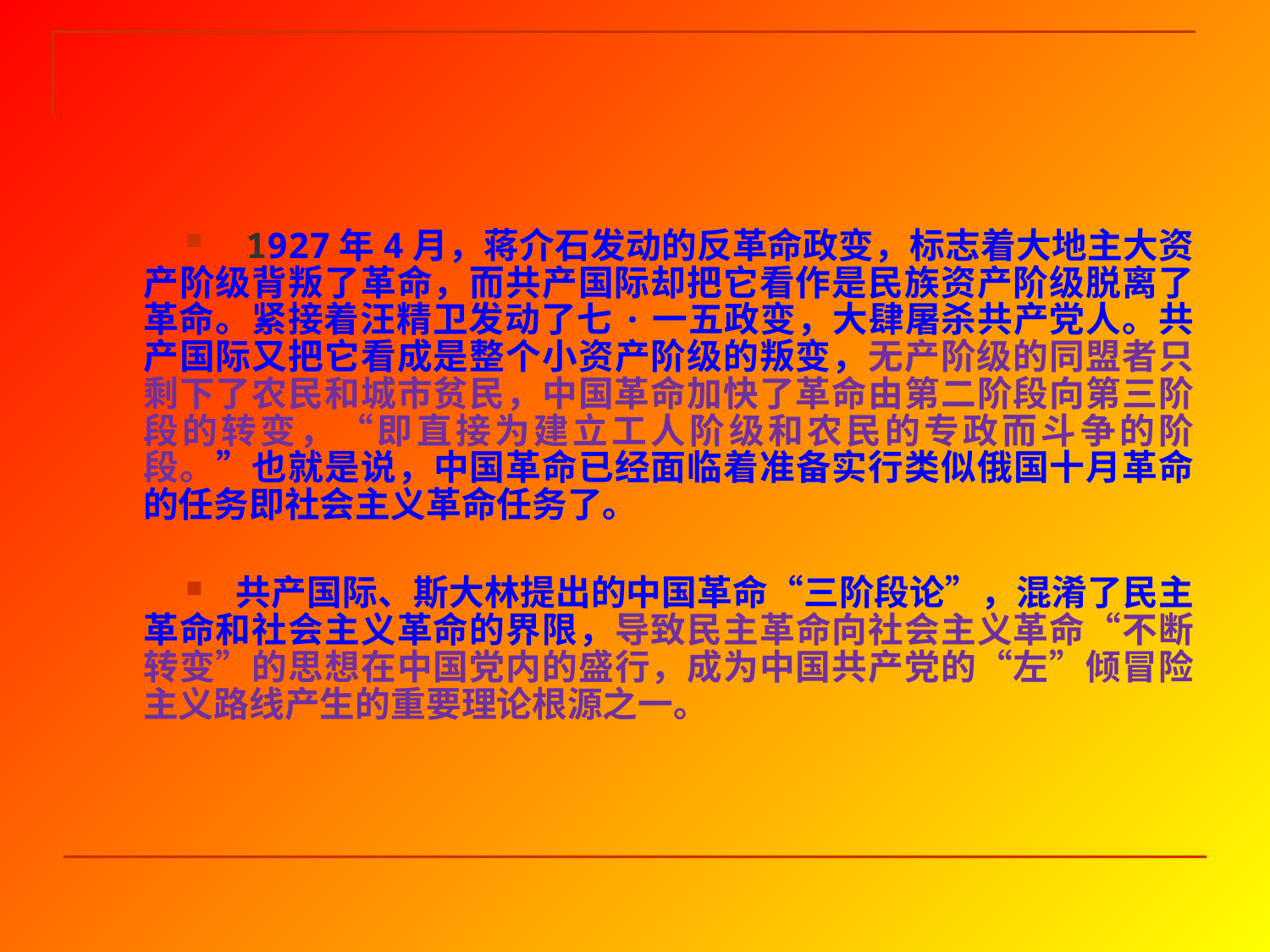

1927年4月，蒋介石发动的反革命政变，标志着大地主大资产阶级背叛了革命，而共产国际却把它看作是民族资产阶级脱离了革命。紧接着汪精卫发动了七·一五政变，大肆屠杀共产党人。共产国际又把它看成是整个小资产阶级的叛变，无产阶级的同盟者只剩下了农民和城市贫民，中国革命加快了革命由第二阶段向第三阶段的转变，“即直接为建立工人阶级和农民的专政而斗争的阶段。”也就是说，中国革命已经面临着准备实行类似俄国十月革命的任务即社会主义革命任务了。

   共产国际、斯大林提出的中国革命“三阶段论”，混淆了民主革命和社会主义革命的界限，导致民主革命向社会主义革命“不断转变”的思想在中国党内的盛行，成为中国共产党的“左”倾冒险主义路线产生的重要理论根源之一。